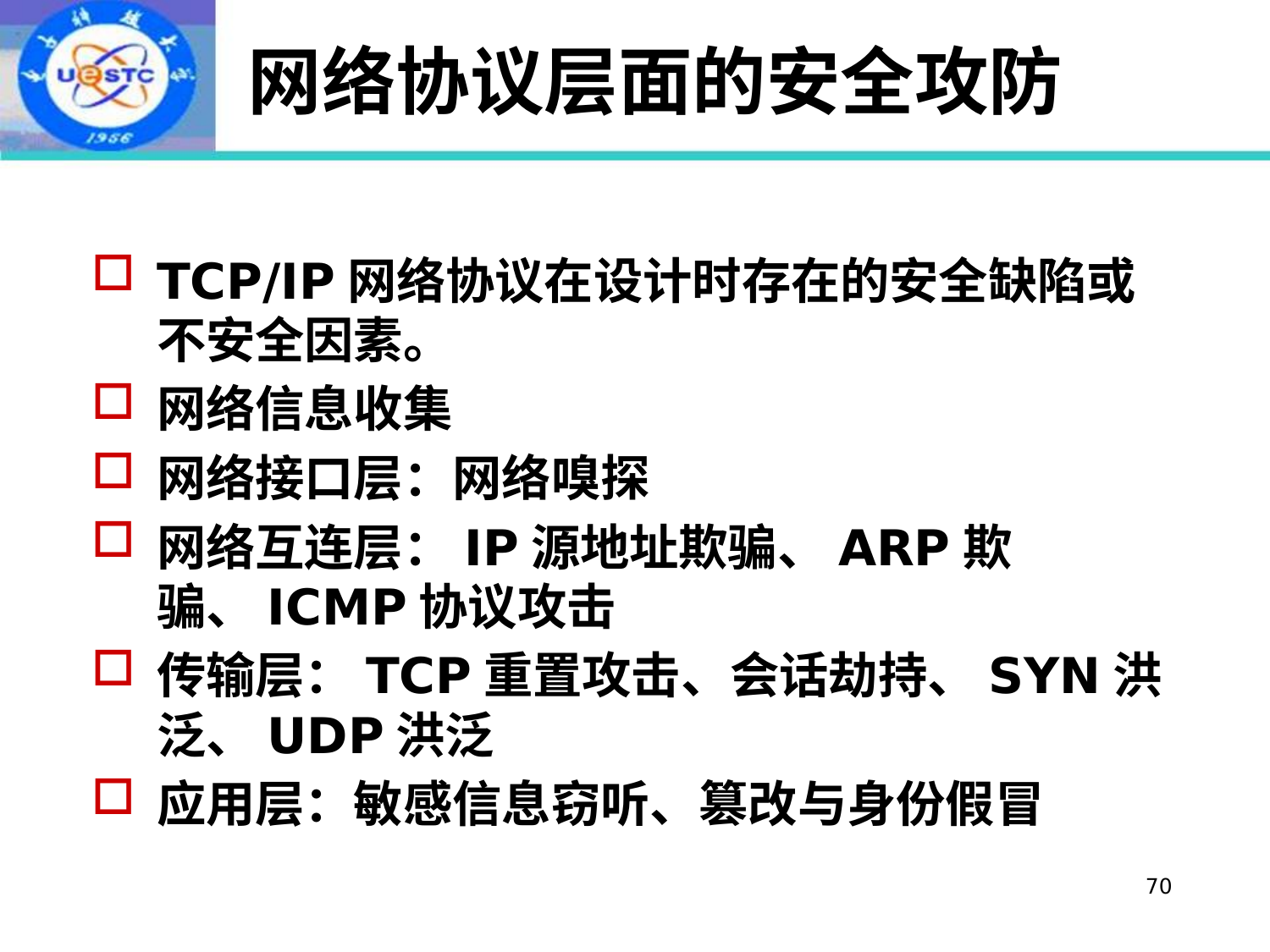

# 网络协议层面的安全攻防
TCP/IP网络协议在设计时存在的安全缺陷或不安全因素。
网络信息收集
网络接口层：网络嗅探
网络互连层：IP源地址欺骗、ARP欺骗、ICMP协议攻击
传输层：TCP重置攻击、会话劫持、SYN洪泛、UDP洪泛
应用层：敏感信息窃听、篡改与身份假冒

70